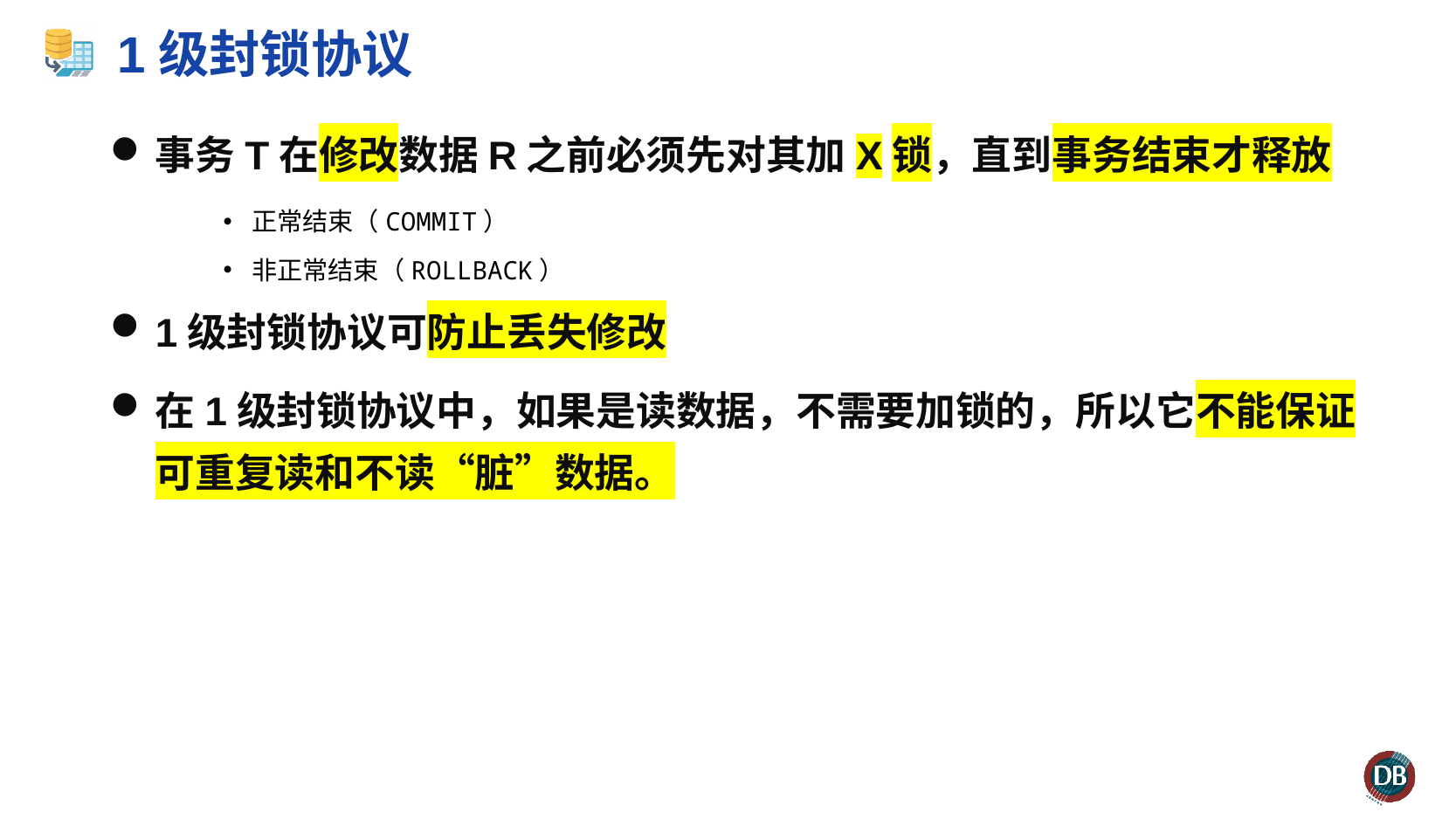

# 1级封锁协议
事务T在修改数据R之前必须先对其加X锁，直到事务结束才释放
正常结束（COMMIT）
非正常结束（ROLLBACK）
1级封锁协议可防止丢失修改
在1级封锁协议中，如果是读数据，不需要加锁的，所以它不能保证可重复读和不读“脏”数据。